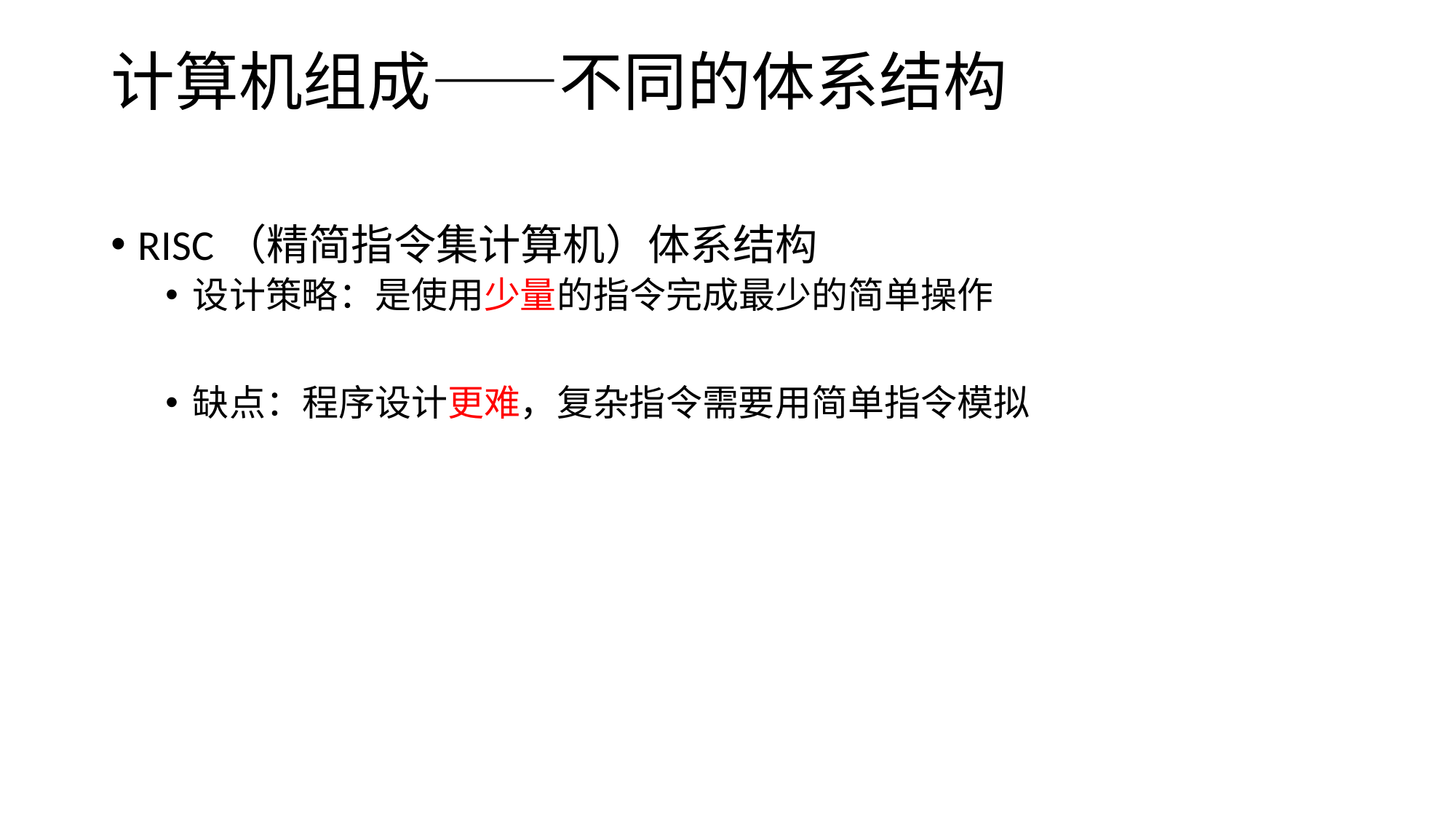

# 计算机组成——不同的体系结构
RISC（精简指令集计算机）体系结构
设计策略：是使用少量的指令完成最少的简单操作

缺点：程序设计更难，复杂指令需要用简单指令模拟